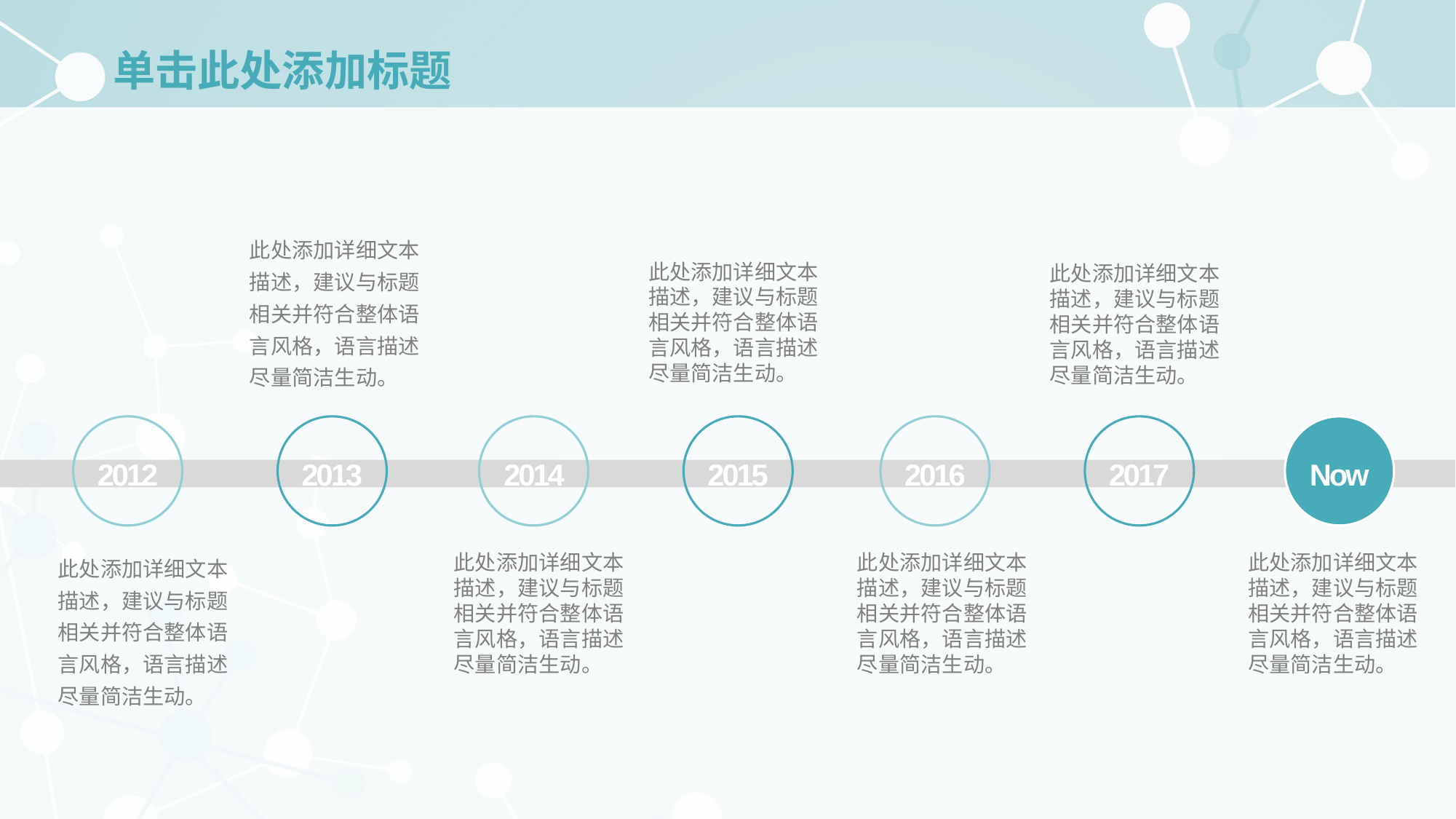

# 单击此处添加标题
此处添加详细文本描述，建议与标题相关并符合整体语言风格，语言描述尽量简洁生动。
此处添加详细文本描述，建议与标题相关并符合整体语言风格，语言描述尽量简洁生动。
此处添加详细文本描述，建议与标题相关并符合整体语言风格，语言描述尽量简洁生动。

2012
2013
2014
2015
2016
2017
Now

此处添加详细文本描述，建议与标题相关并符合整体语言风格，语言描述尽量简洁生动。
此处添加详细文本描述，建议与标题相关并符合整体语言风格，语言描述尽量简洁生动。
此处添加详细文本描述，建议与标题相关并符合整体语言风格，语言描述尽量简洁生动。
此处添加详细文本描述，建议与标题相关并符合整体语言风格，语言描述尽量简洁生动。